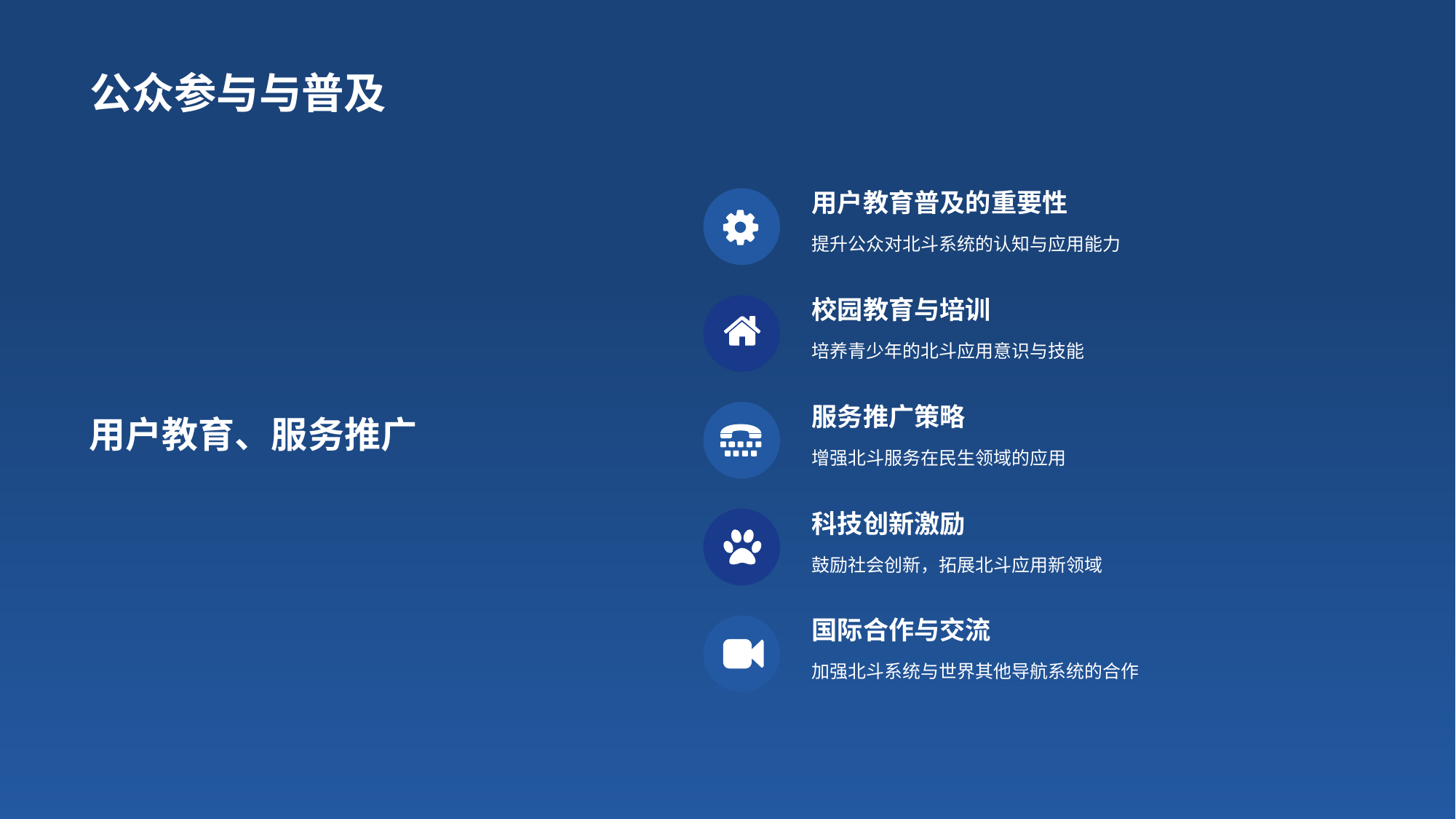

# 公众参与与普及
用户教育、服务推广
用户教育普及的重要性

提升公众对北斗系统的认知与应用能力
校园教育与培训

培养青少年的北斗应用意识与技能
服务推广策略

增强北斗服务在民生领域的应用
科技创新激励

鼓励社会创新，拓展北斗应用新领域
国际合作与交流

加强北斗系统与世界其他导航系统的合作